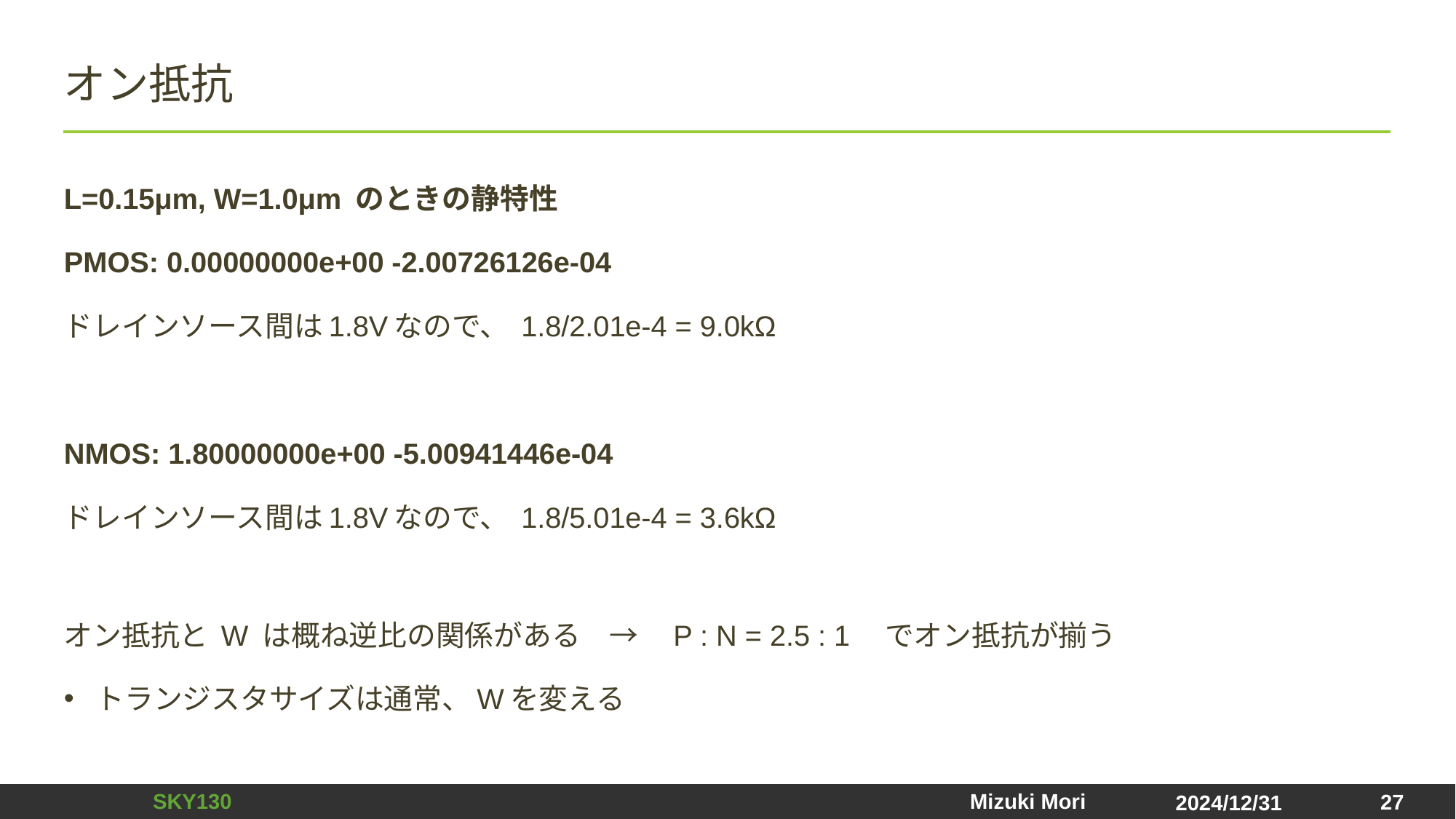

# オン抵抗
L=0.15μm, W=1.0μm のときの静特性
PMOS: 0.00000000e+00 -2.00726126e-04
ドレインソース間は1.8Vなので、 1.8/2.01e-4 = 9.0kΩ

NMOS: 1.80000000e+00 -5.00941446e-04
ドレインソース間は1.8Vなので、 1.8/5.01e-4 = 3.6kΩ

オン抵抗と W は概ね逆比の関係がある　→　P : N = 2.5 : 1　でオン抵抗が揃う
トランジスタサイズは通常、Wを変える
27
2024/12/31